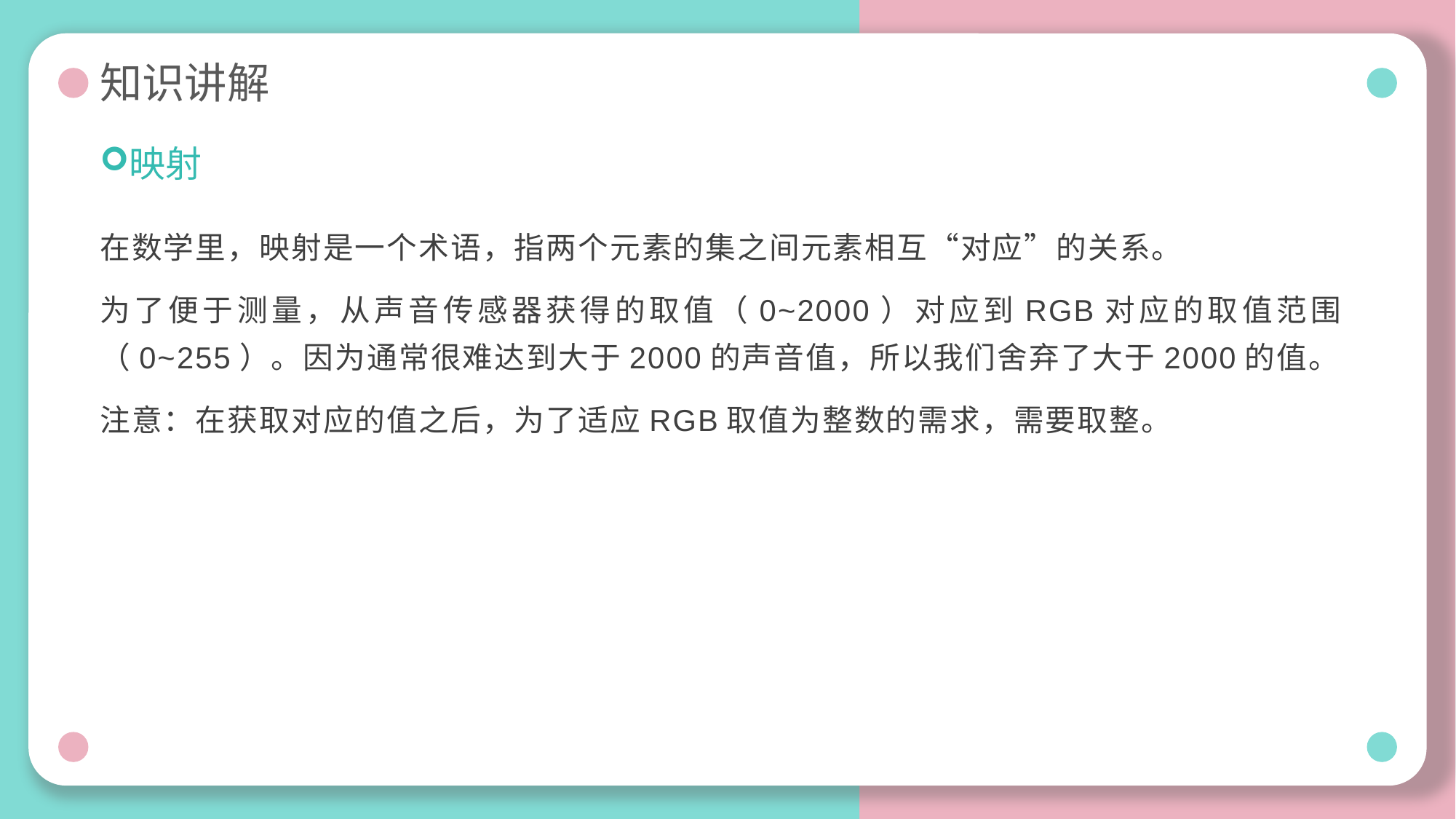

# 知识讲解
映射
在数学里，映射是一个术语，指两个元素的集之间元素相互“对应”的关系。
为了便于测量，从声音传感器获得的取值（0~2000）对应到RGB对应的取值范围（0~255）。因为通常很难达到大于2000的声音值，所以我们舍弃了大于2000的值。
注意：在获取对应的值之后，为了适应RGB取值为整数的需求，需要取整。